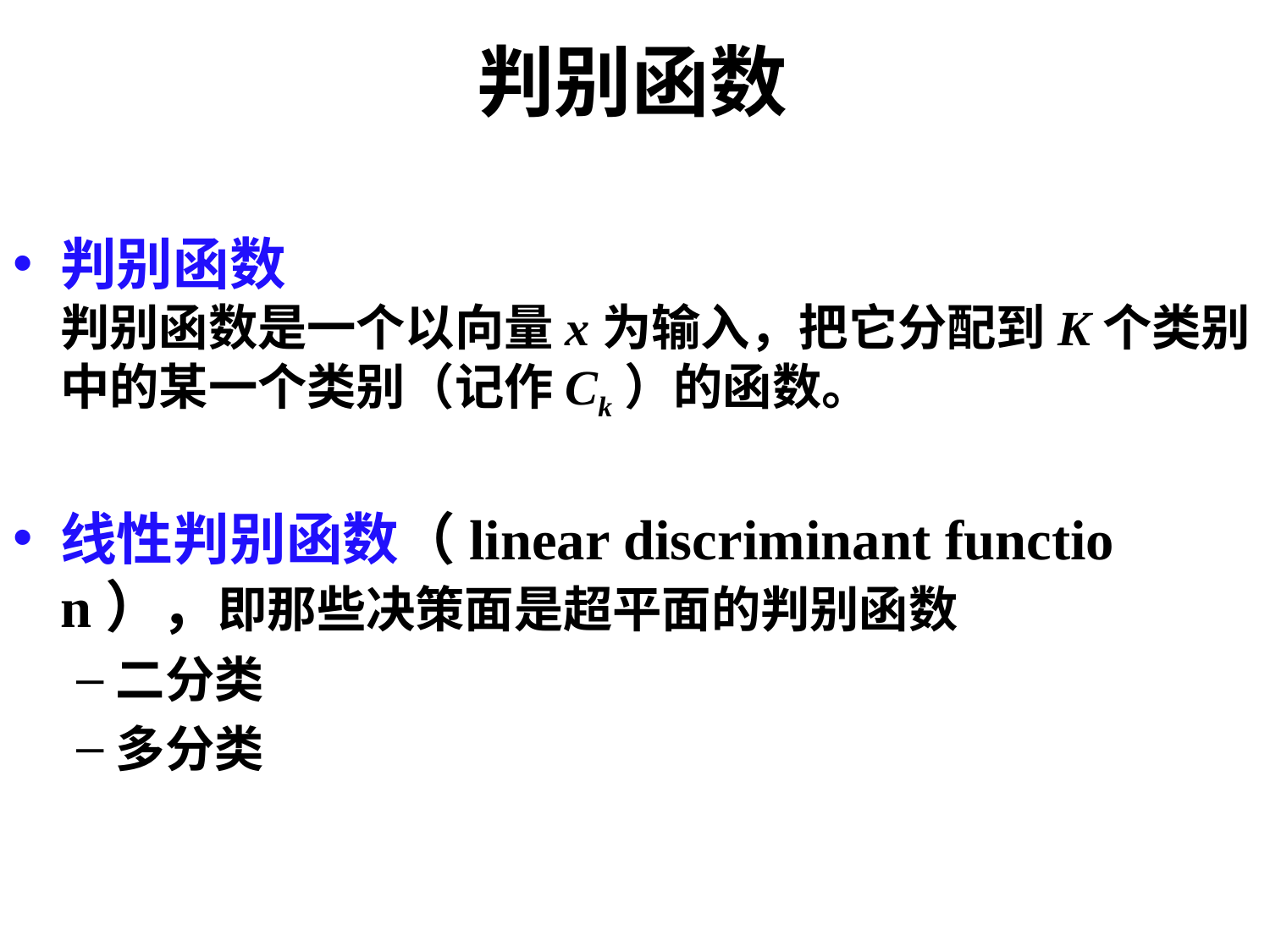

# 判别函数
判别函数
判别函数是⼀个以向量x为输⼊，把它分配到K个类别中的某⼀个类别（记作Ck）的函数。

线性判别函数（linear discriminant function），即那些决策⾯是超平⾯的判别函数
⼆分类
多分类
17